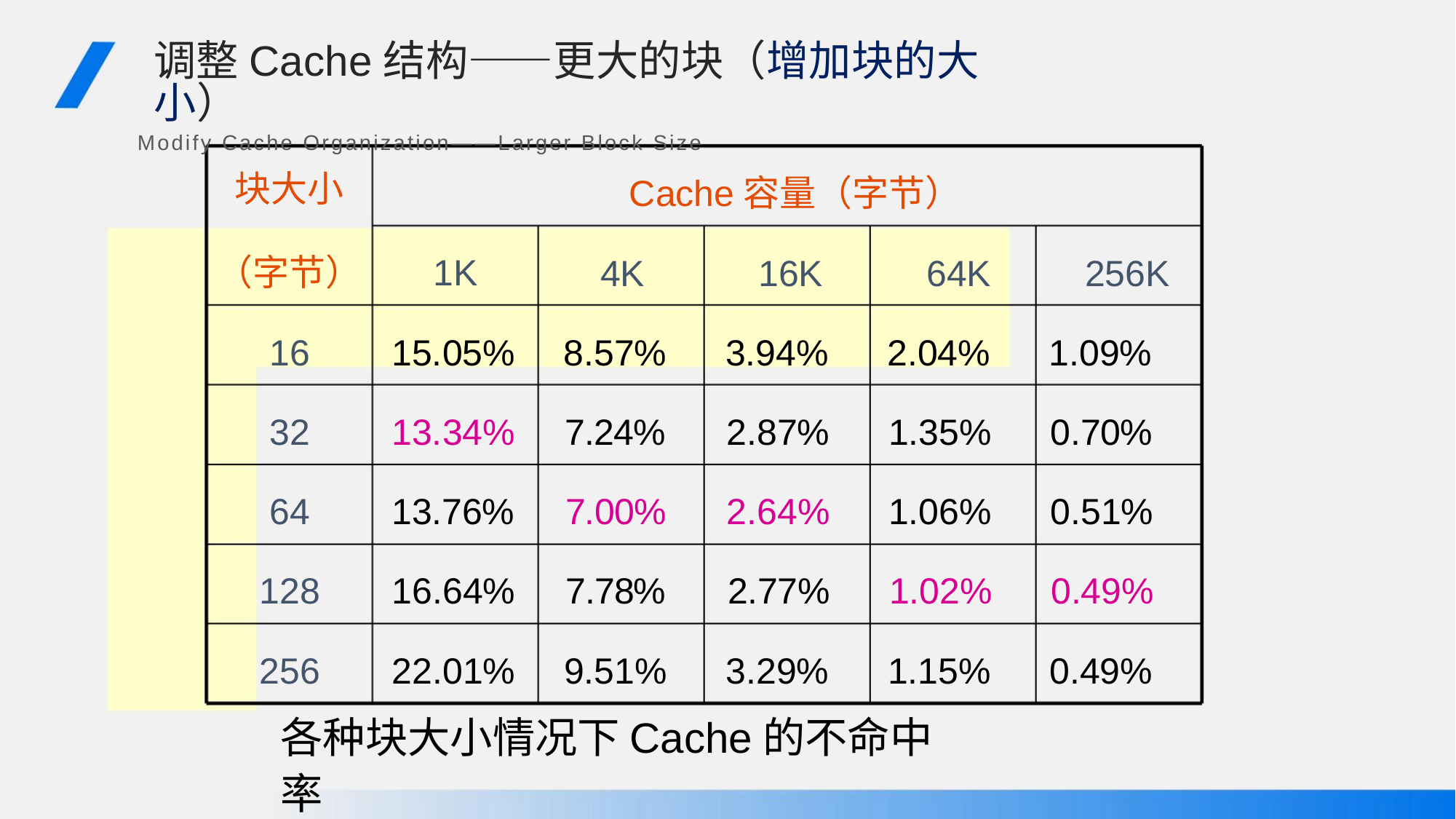

调整Cache结构——更大的块（增加块的大小）
Modify Cache Organization——Larger Block Size
Cache容量（字节）
4K 16K 64K 256K
块大小
（字节） 1K
16 15.05% 8.57% 3.94% 2.04% 1.09%
32 13.34% 7.24% 2.87% 1.35% 0.70%
64 13.76% 7.00% 2.64% 1.06% 0.51%
128 16.64% 7.78% 2.77% 1.02% 0.49%
256 22.01% 9.51% 3.29% 1.15% 0.49%
各种块大小情况下Cache的不命中率